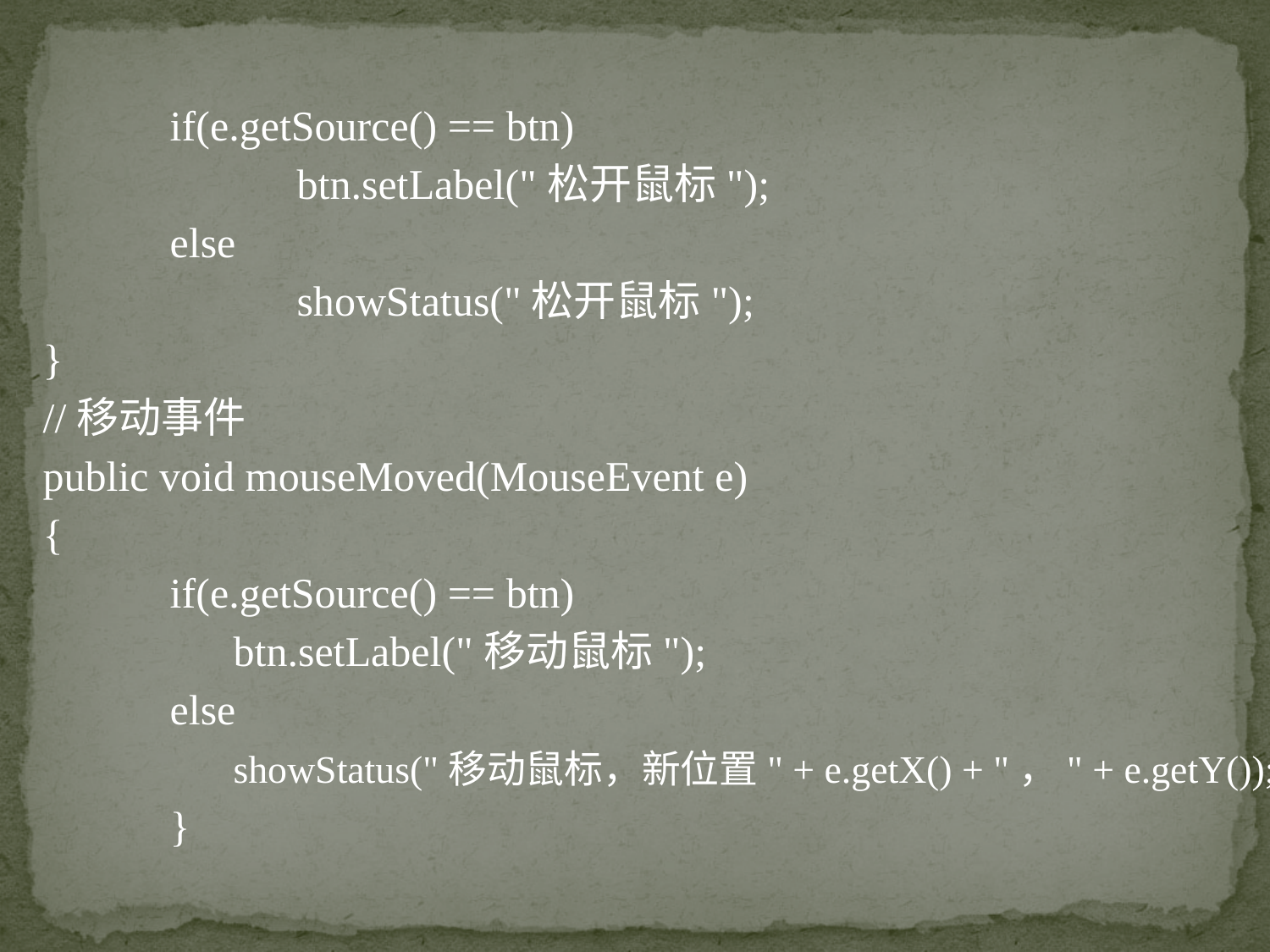

if(e.getSource() == btn)
		btn.setLabel("松开鼠标");
	else
		showStatus("松开鼠标");
}
//移动事件
public void mouseMoved(MouseEvent e)
{
	if(e.getSource() == btn)
	      btn.setLabel("移动鼠标");
	else
	      showStatus("移动鼠标，新位置" + e.getX() + "，" + e.getY());
	}